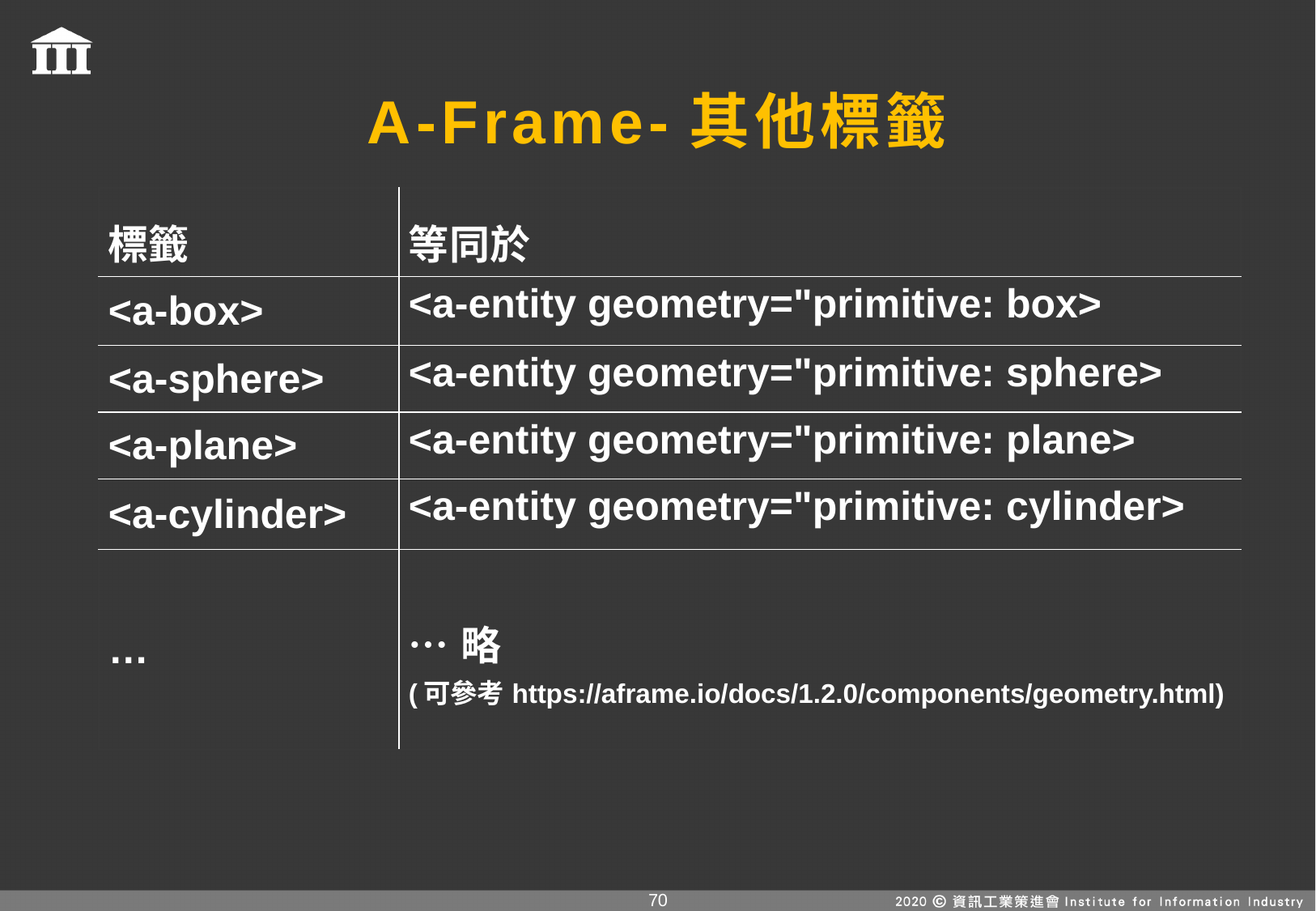

# A-Frame-其他標籤
| 標籤 | 等同於 |
| --- | --- |
| <a-box> | <a-entity geometry="primitive: box> |
| <a-sphere> | <a-entity geometry="primitive: sphere> |
| <a-plane> | <a-entity geometry="primitive: plane> |
| <a-cylinder> | <a-entity geometry="primitive: cylinder> |
| … | …略 (可參考https://aframe.io/docs/1.2.0/components/geometry.html) |

70